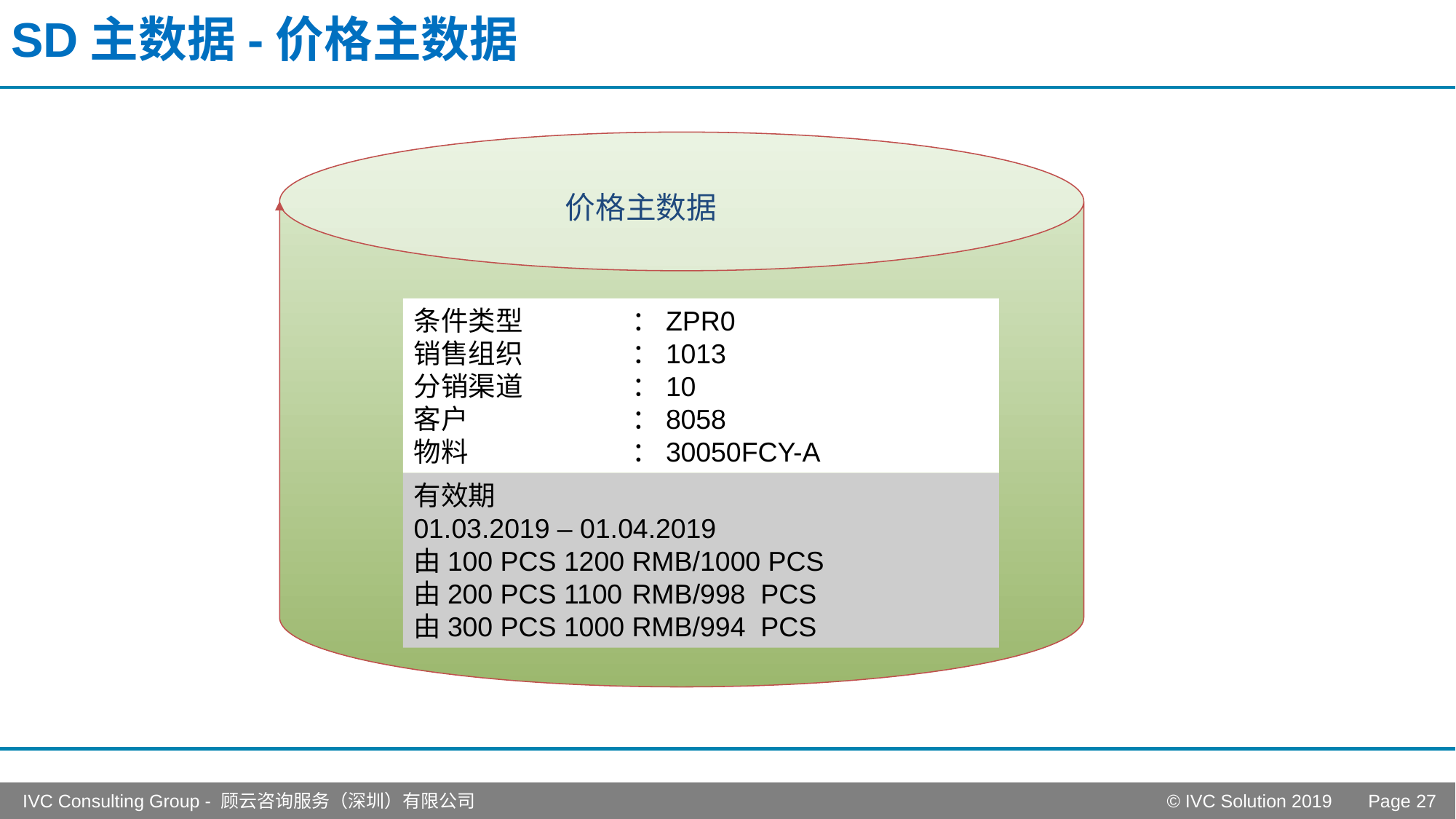

# SD主数据-价格主数据

价格主数据
条件类型	：ZPR0
销售组织	：1013
分销渠道	：10
客户		：8058
物料		：30050FCY-A
有效期
01.03.2019 – 01.04.2019
由100 PCS 1200 RMB/1000 PCS
由200 PCS 1100	RMB/998  PCS
由300 PCS 1000 RMB/994  PCS